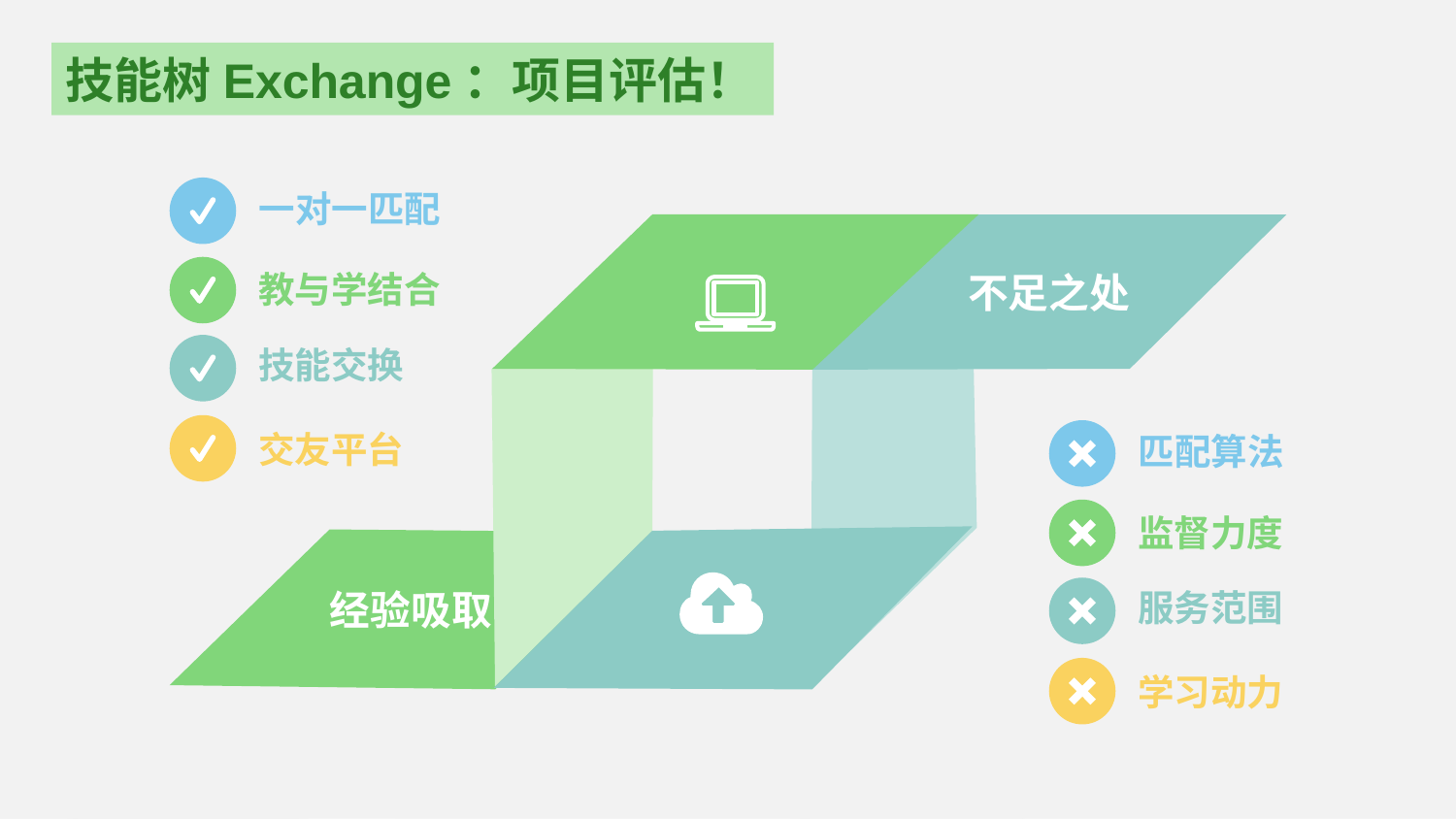

一对一匹配

教与学结合

技能交换

交友平台
不足之处

匹配算法

监督力度

服务范围

学习动力

经验吸取